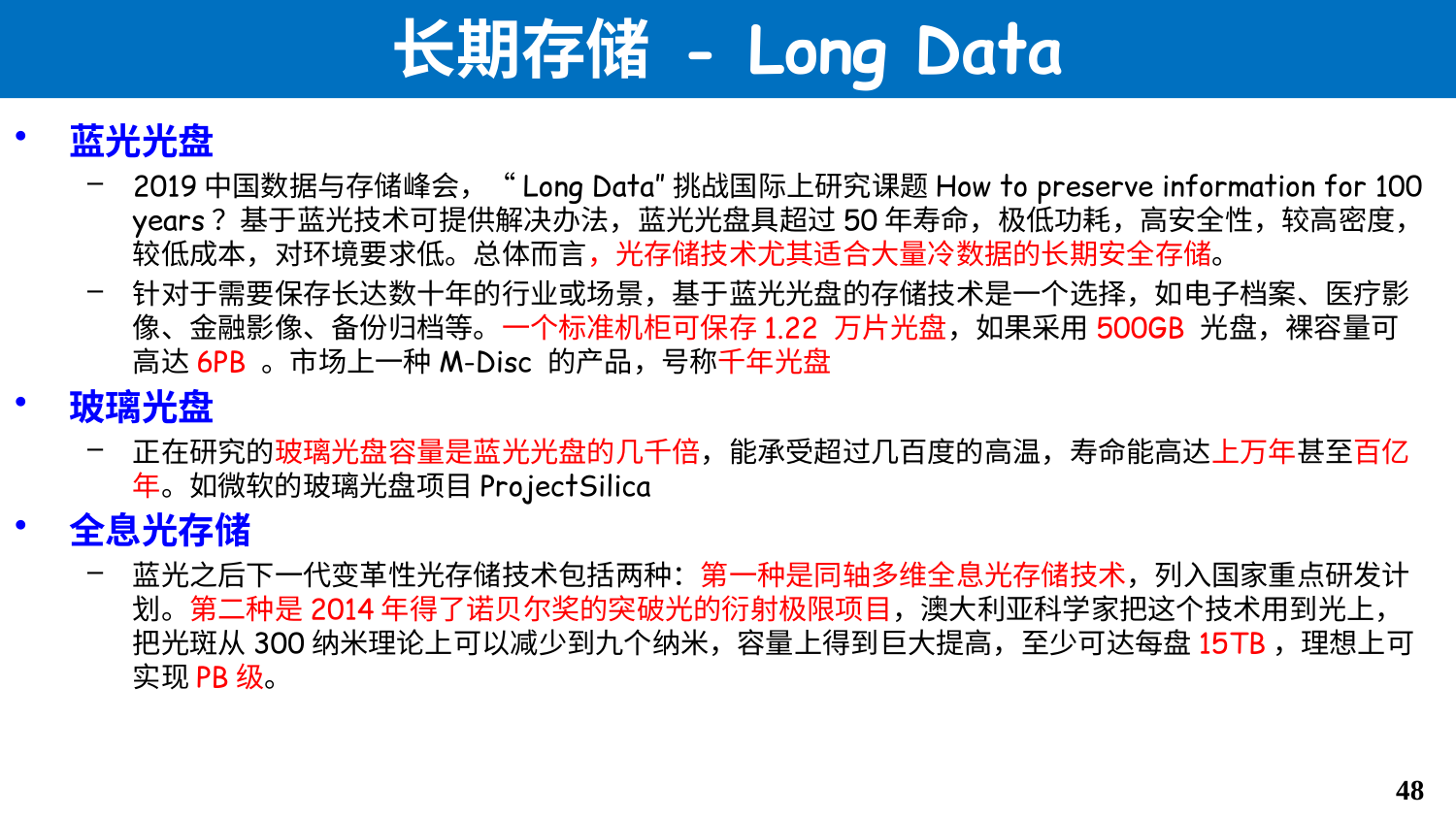

# 长期存储 - Long Data
蓝光光盘
2019中国数据与存储峰会，“Long Data”挑战国际上研究课题How to preserve information for 100 years？基于蓝光技术可提供解决办法，蓝光光盘具超过50年寿命，极低功耗，高安全性，较高密度，较低成本，对环境要求低。总体而言，光存储技术尤其适合大量冷数据的长期安全存储。
针对于需要保存长达数十年的行业或场景，基于蓝光光盘的存储技术是一个选择，如电子档案、医疗影像、金融影像、备份归档等。一个标准机柜可保存1.22 万片光盘，如果采用500GB 光盘，裸容量可高达6PB 。市场上一种M-Disc 的产品，号称千年光盘
玻璃光盘
正在研究的玻璃光盘容量是蓝光光盘的几千倍，能承受超过几百度的高温，寿命能高达上万年甚至百亿年。如微软的玻璃光盘项目ProjectSilica
全息光存储
蓝光之后下一代变革性光存储技术包括两种：第一种是同轴多维全息光存储技术，列入国家重点研发计划。第二种是2014年得了诺贝尔奖的突破光的衍射极限项目，澳大利亚科学家把这个技术用到光上，把光斑从300纳米理论上可以减少到九个纳米，容量上得到巨大提高，至少可达每盘15TB，理想上可实现PB级。